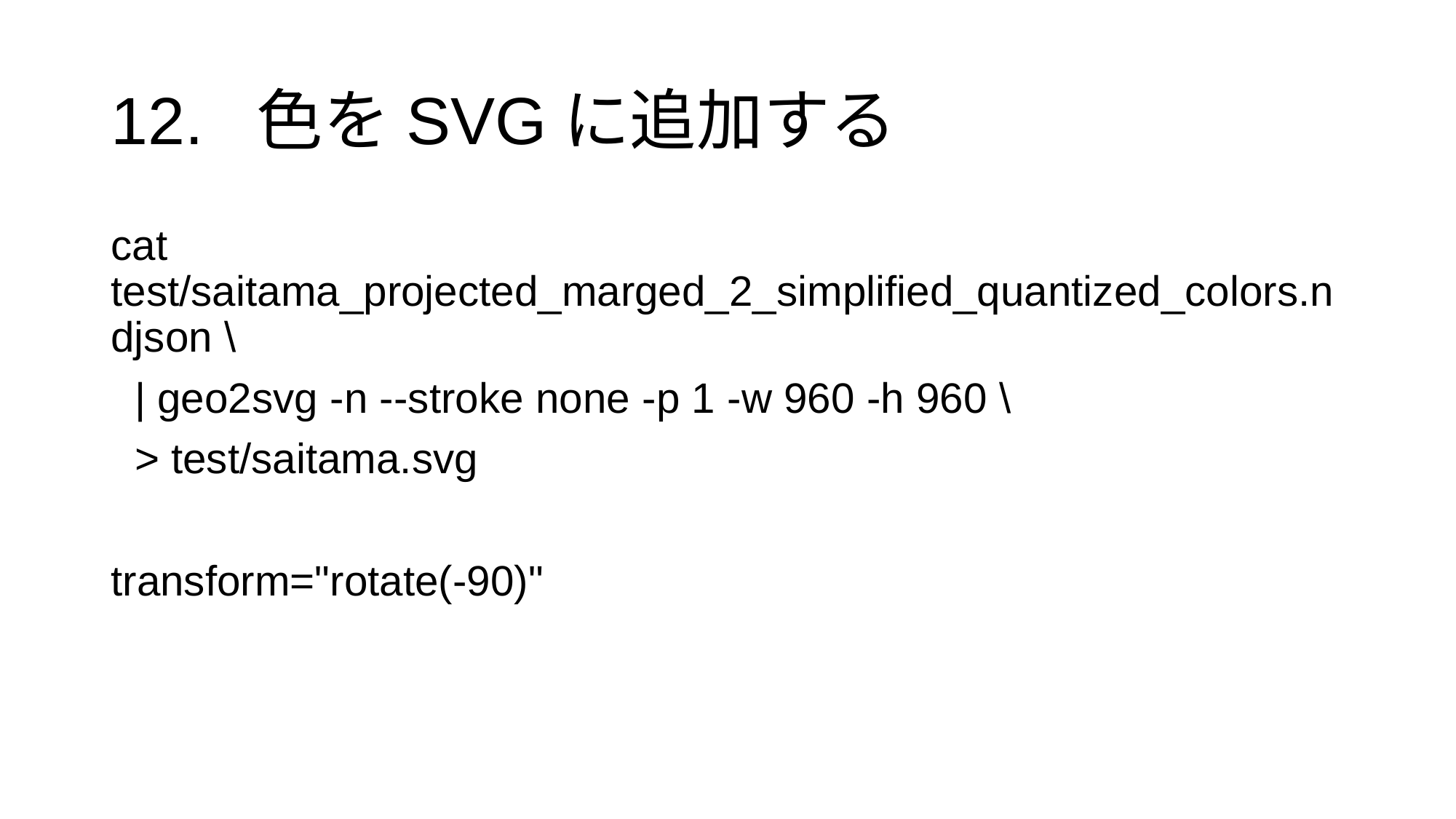

# 12.  色をSVGに追加する
cat test/saitama_projected_marged_2_simplified_quantized_colors.ndjson \
  | geo2svg -n --stroke none -p 1 -w 960 -h 960 \
  > test/saitama.svg

transform="rotate(-90)"